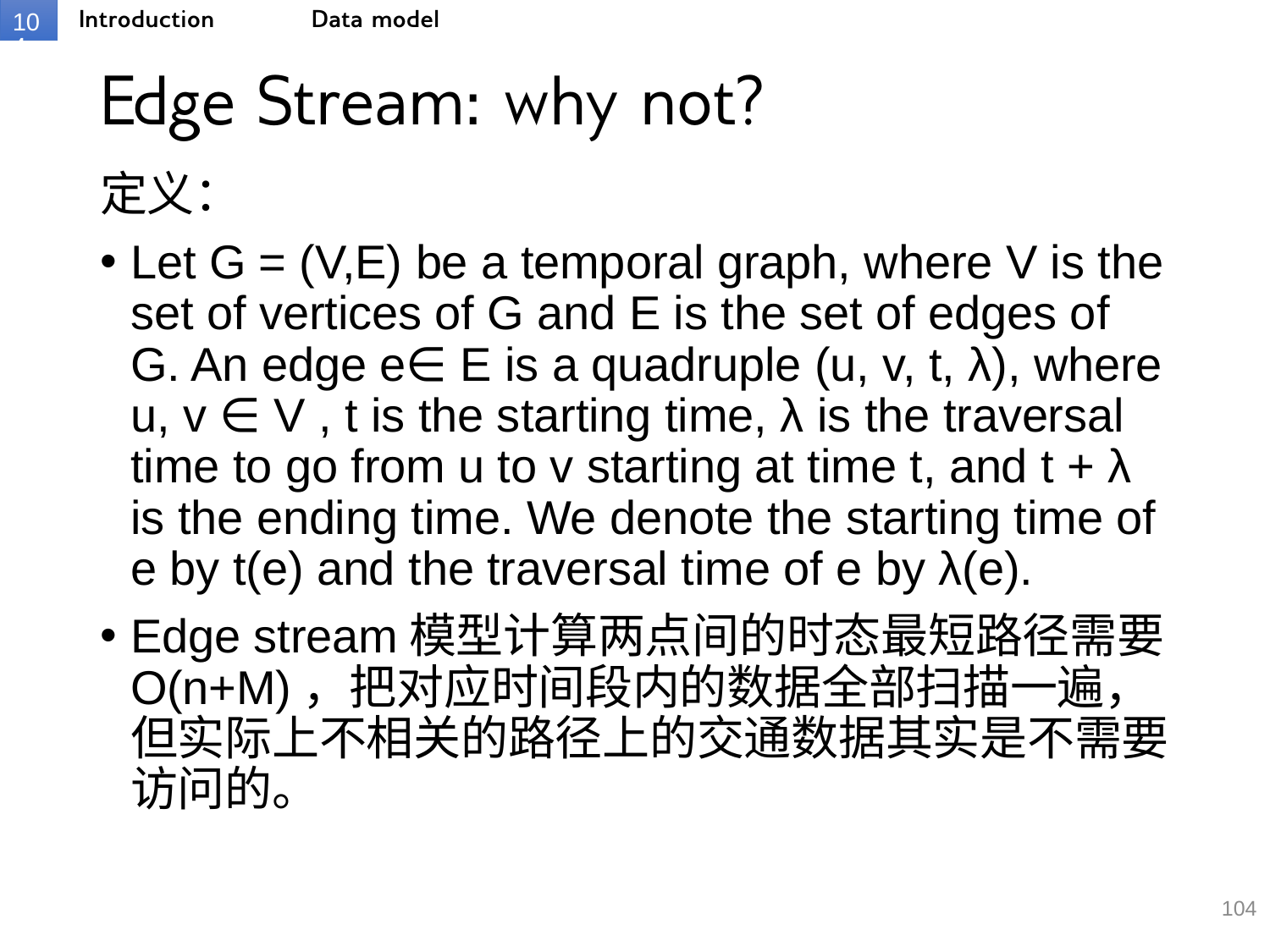

Introduction
Data model
# Edge Stream: why not?
定义：
Let G = (V,E) be a temporal graph, where V is the set of vertices of G and E is the set of edges of G. An edge e∈ E is a quadruple (u, v, t, λ), where u, v ∈ V , t is the starting time, λ is the traversal time to go from u to v starting at time t, and t + λ is the ending time. We denote the starting time of e by t(e) and the traversal time of e by λ(e).
Edge stream模型计算两点间的时态最短路径需要O(n+M)，把对应时间段内的数据全部扫描一遍，但实际上不相关的路径上的交通数据其实是不需要访问的。
104